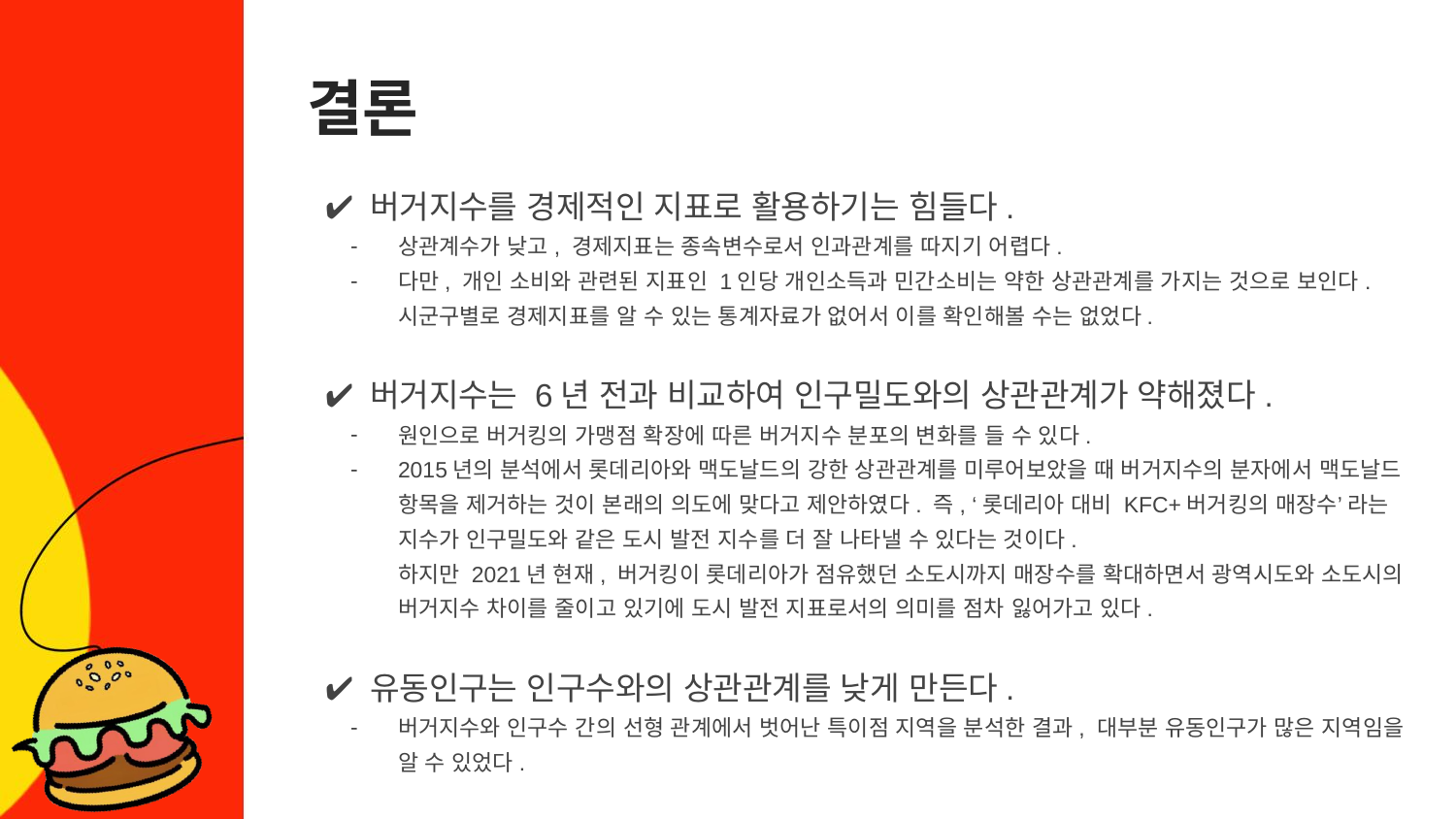

# 결론
✔️ 버거지수를 경제적인 지표로 활용하기는 힘들다.
상관계수가 낮고, 경제지표는 종속변수로서 인과관계를 따지기 어렵다.
다만, 개인 소비와 관련된 지표인 1인당 개인소득과 민간소비는 약한 상관관계를 가지는 것으로 보인다. 시군구별로 경제지표를 알 수 있는 통계자료가 없어서 이를 확인해볼 수는 없었다.

✔️ 버거지수는 6년 전과 비교하여 인구밀도와의 상관관계가 약해졌다.
원인으로 버거킹의 가맹점 확장에 따른 버거지수 분포의 변화를 들 수 있다.
2015년의 분석에서 롯데리아와 맥도날드의 강한 상관관계를 미루어보았을 때 버거지수의 분자에서 맥도날드 항목을 제거하는 것이 본래의 의도에 맞다고 제안하였다. 즉, ‘롯데리아 대비 KFC+버거킹의 매장수’ 라는 지수가 인구밀도와 같은 도시 발전 지수를 더 잘 나타낼 수 있다는 것이다.
하지만 2021년 현재, 버거킹이 롯데리아가 점유했던 소도시까지 매장수를 확대하면서 광역시도와 소도시의 버거지수 차이를 줄이고 있기에 도시 발전 지표로서의 의미를 점차 잃어가고 있다.

✔️ 유동인구는 인구수와의 상관관계를 낮게 만든다.
버거지수와 인구수 간의 선형 관계에서 벗어난 특이점 지역을 분석한 결과, 대부분 유동인구가 많은 지역임을 알 수 있었다.